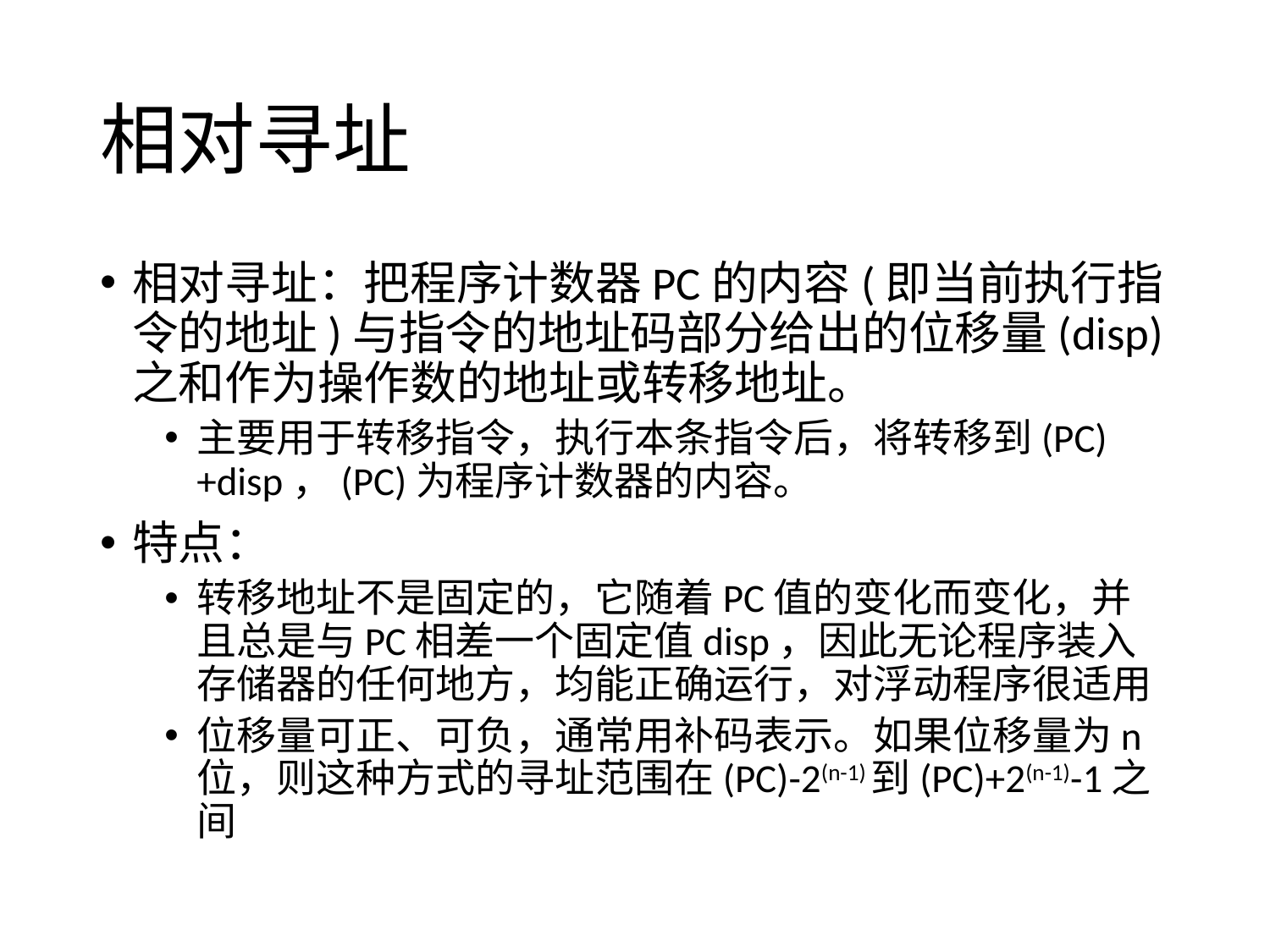

# 相对寻址
相对寻址：把程序计数器PC的内容(即当前执行指令的地址)与指令的地址码部分给出的位移量(disp)之和作为操作数的地址或转移地址。
主要用于转移指令，执行本条指令后，将转移到(PC)+disp，(PC)为程序计数器的内容。
特点：
转移地址不是固定的，它随着PC值的变化而变化，并且总是与PC相差一个固定值disp，因此无论程序装入存储器的任何地方，均能正确运行，对浮动程序很适用
位移量可正、可负，通常用补码表示。如果位移量为n位，则这种方式的寻址范围在(PC)-2(n-1)到(PC)+2(n-1)-1之间